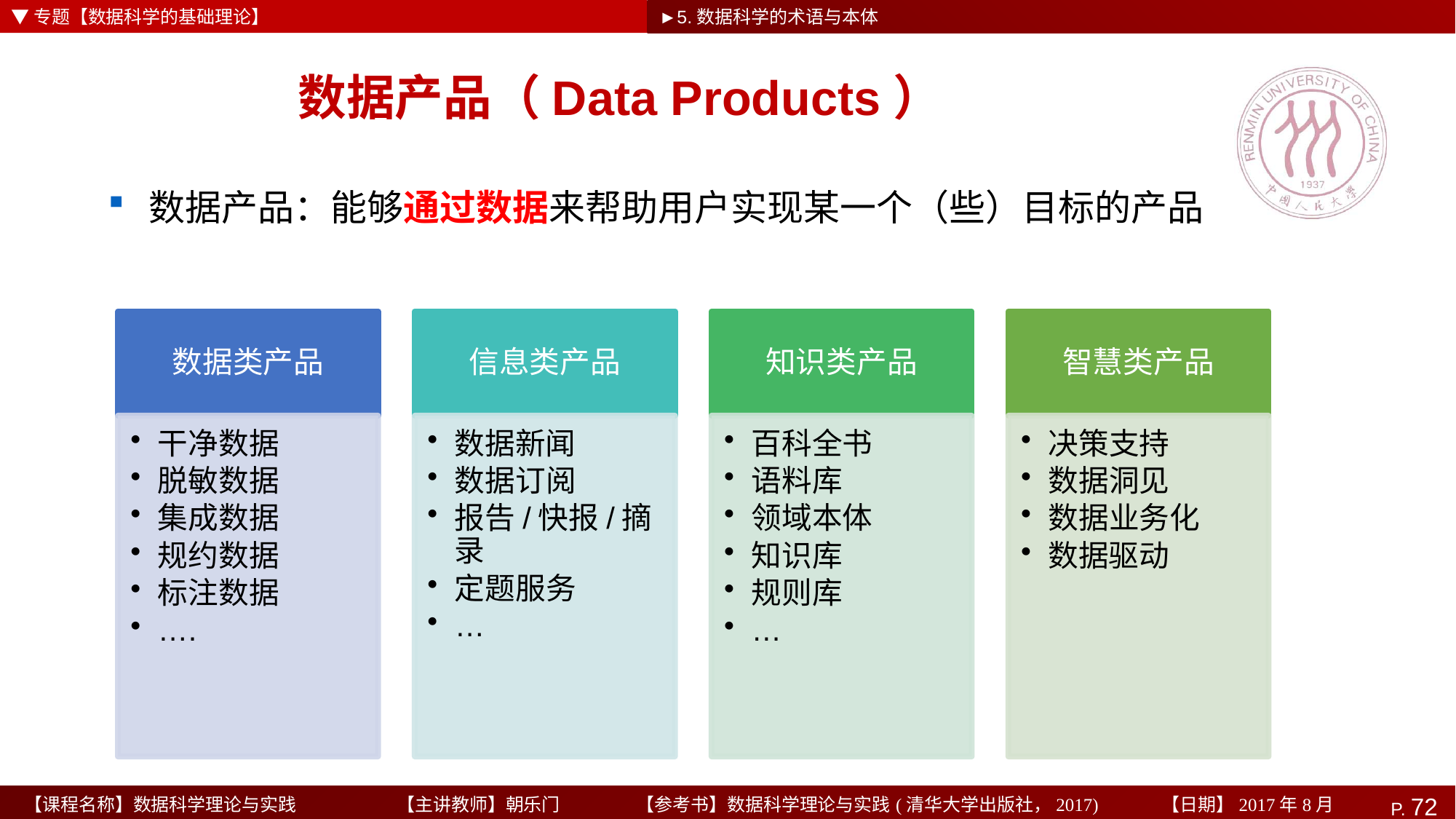

▼专题【数据科学的基础理论】

►5.数据科学的术语与本体
# 数据产品（Data Products）
数据产品：能够通过数据来帮助用户实现某一个（些）目标的产品
数据类产品
干净数据
脱敏数据
集成数据
规约数据
标注数据
….
信息类产品
数据新闻
数据订阅
报告/快报/摘录
定题服务
…
知识类产品
百科全书
语料库
领域本体
知识库
规则库
…

智慧类产品
决策支持
数据洞见
数据业务化
数据驱动